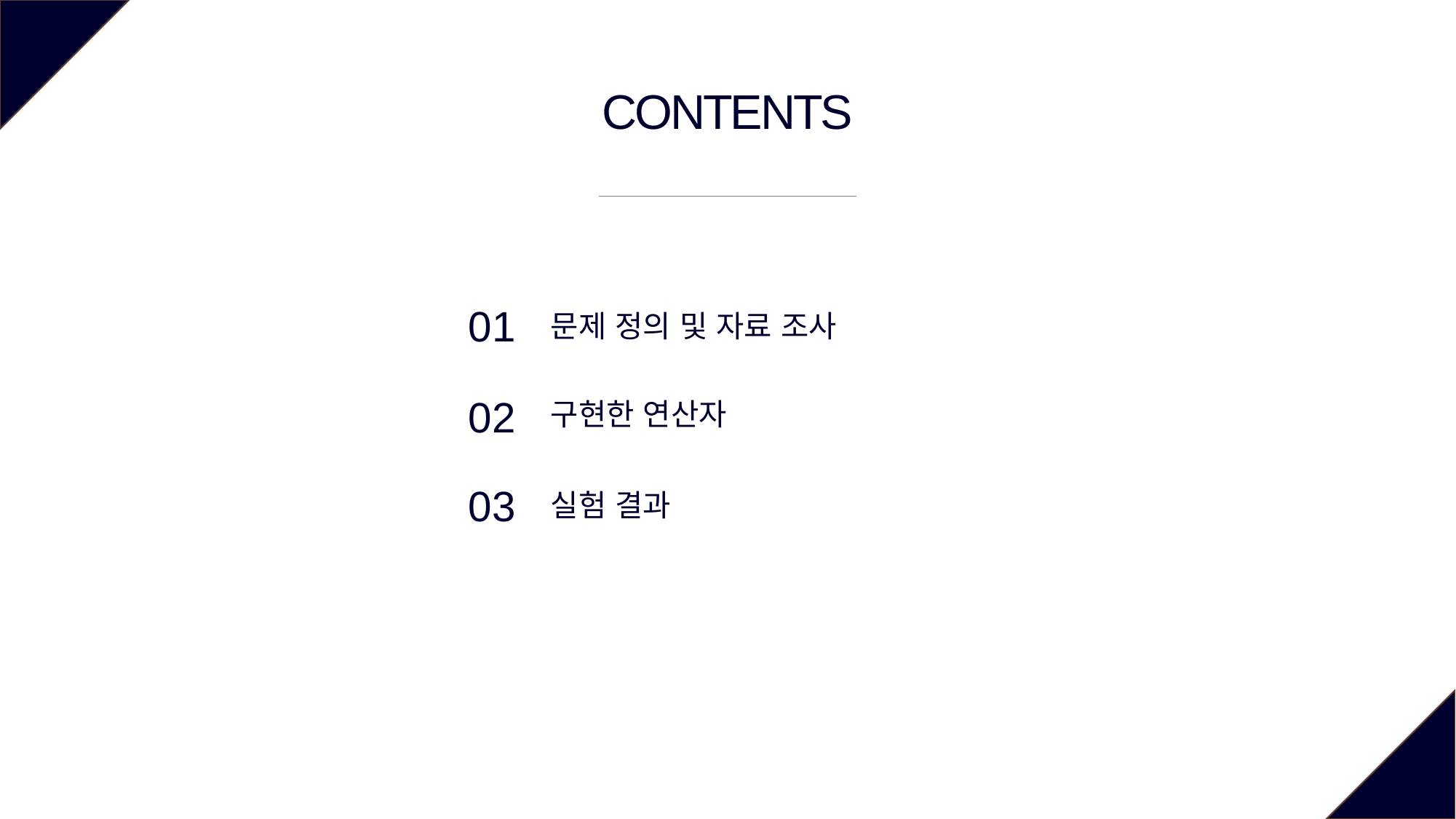

CONTENTS
01
문제 정의 및 자료 조사
02
구현한 연산자
03
실험 결과